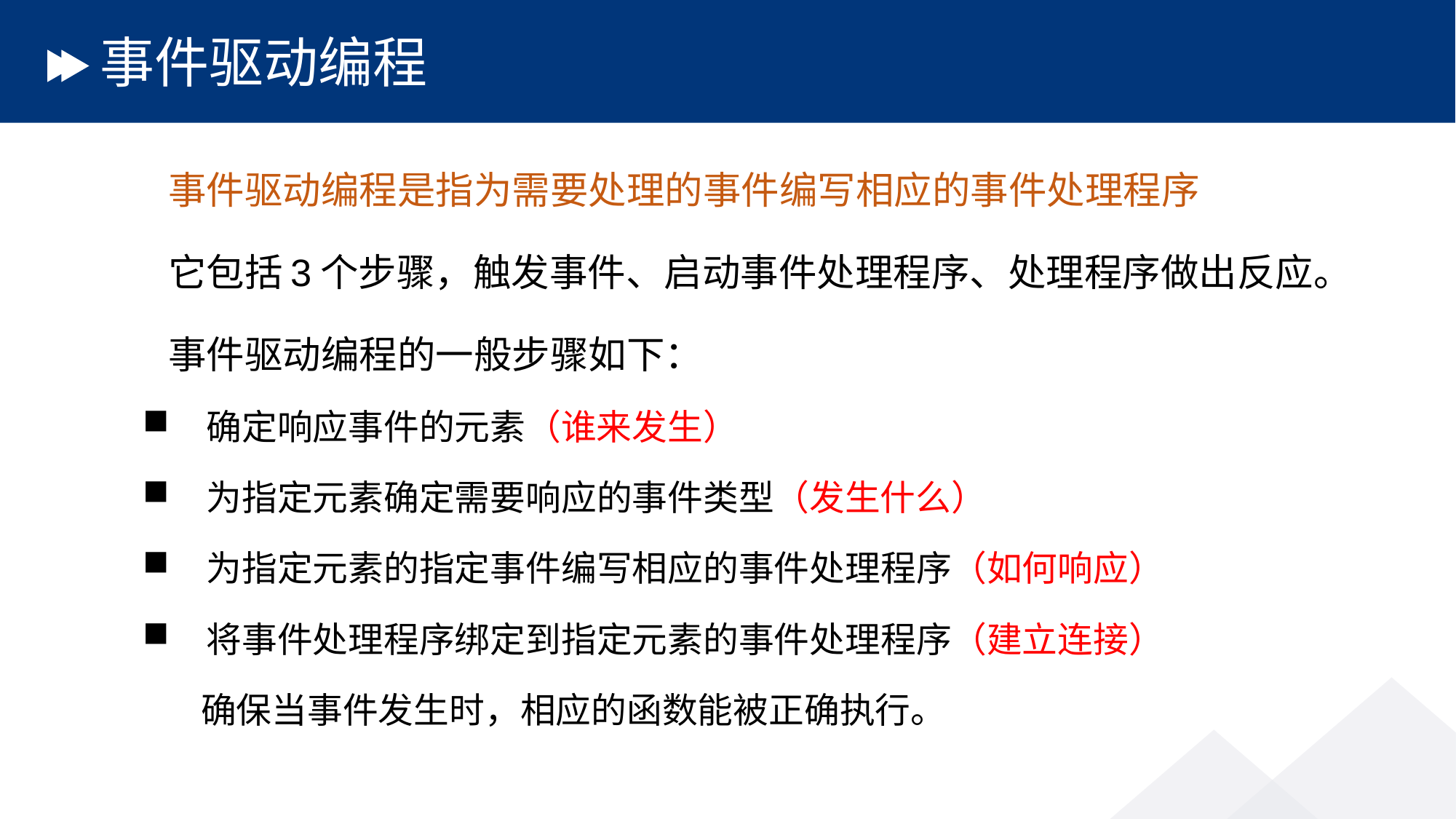

# 事件驱动编程
       事件驱动编程是指为需要处理的事件编写相应的事件处理程序
       它包括3个步骤，触发事件、启动事件处理程序、处理程序做出反应。
       事件驱动编程的一般步骤如下：
确定响应事件的元素（谁来发生）
为指定元素确定需要响应的事件类型（发生什么）
为指定元素的指定事件编写相应的事件处理程序（如何响应）
将事件处理程序绑定到指定元素的事件处理程序（建立连接）
     确保当事件发生时，相应的函数能被正确执行。